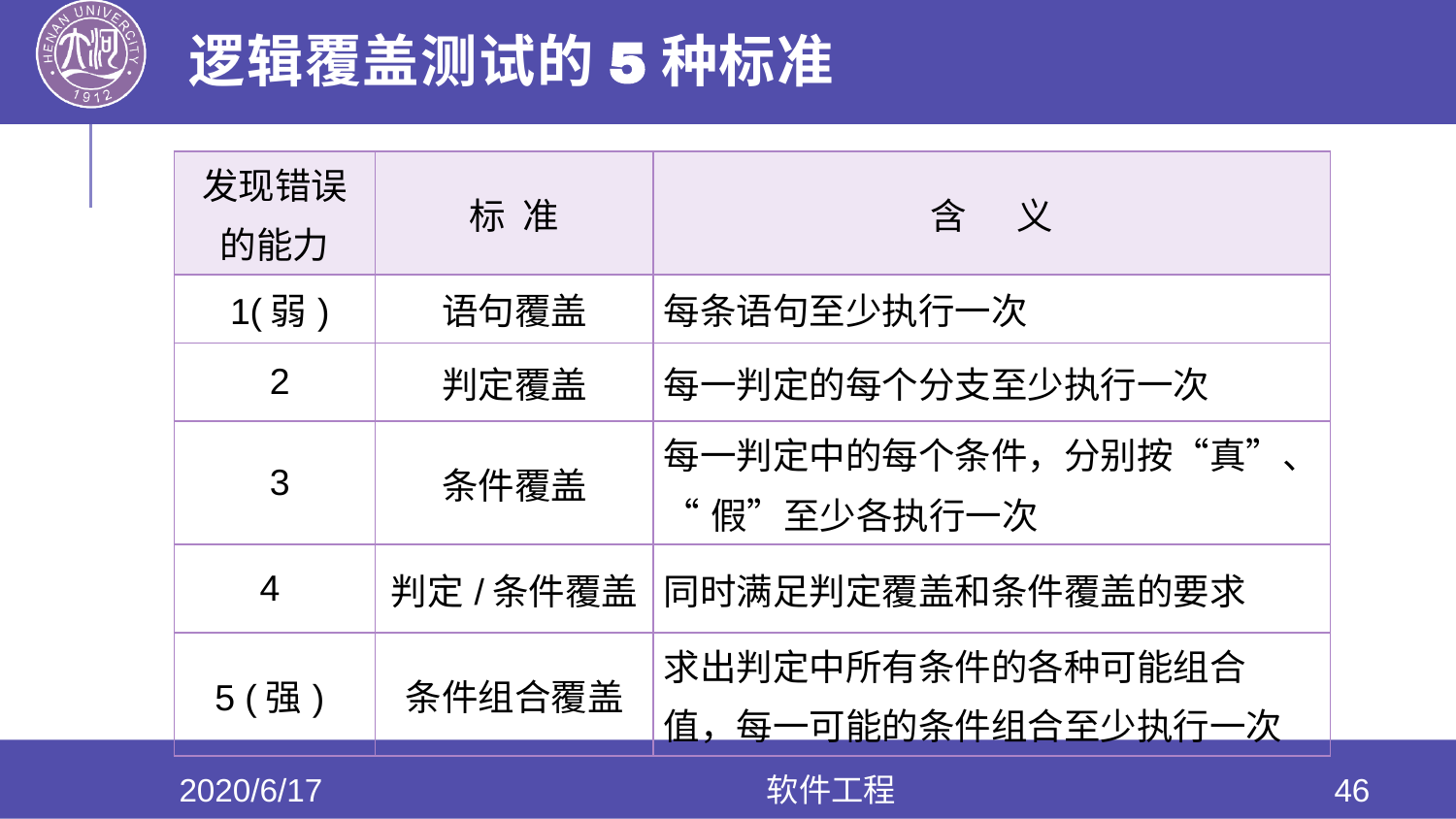

# 逻辑覆盖测试的5种标准
| 发现错误 的能力 | 标 准 | 含 义 |
| --- | --- | --- |
| 1(弱) | 语句覆盖 | 每条语句至少执行一次 |
| 2 | 判定覆盖 | 每一判定的每个分支至少执行一次 |
| 3 | 条件覆盖 | 每一判定中的每个条件，分别按“真”、 “假”至少各执行一次 |
| 4 | 判定/条件覆盖 | 同时满足判定覆盖和条件覆盖的要求 |
| 5 (强) | 条件组合覆盖 | 求出判定中所有条件的各种可能组合 值，每一可能的条件组合至少执行一次 |
2020/6/17
软件工程
46